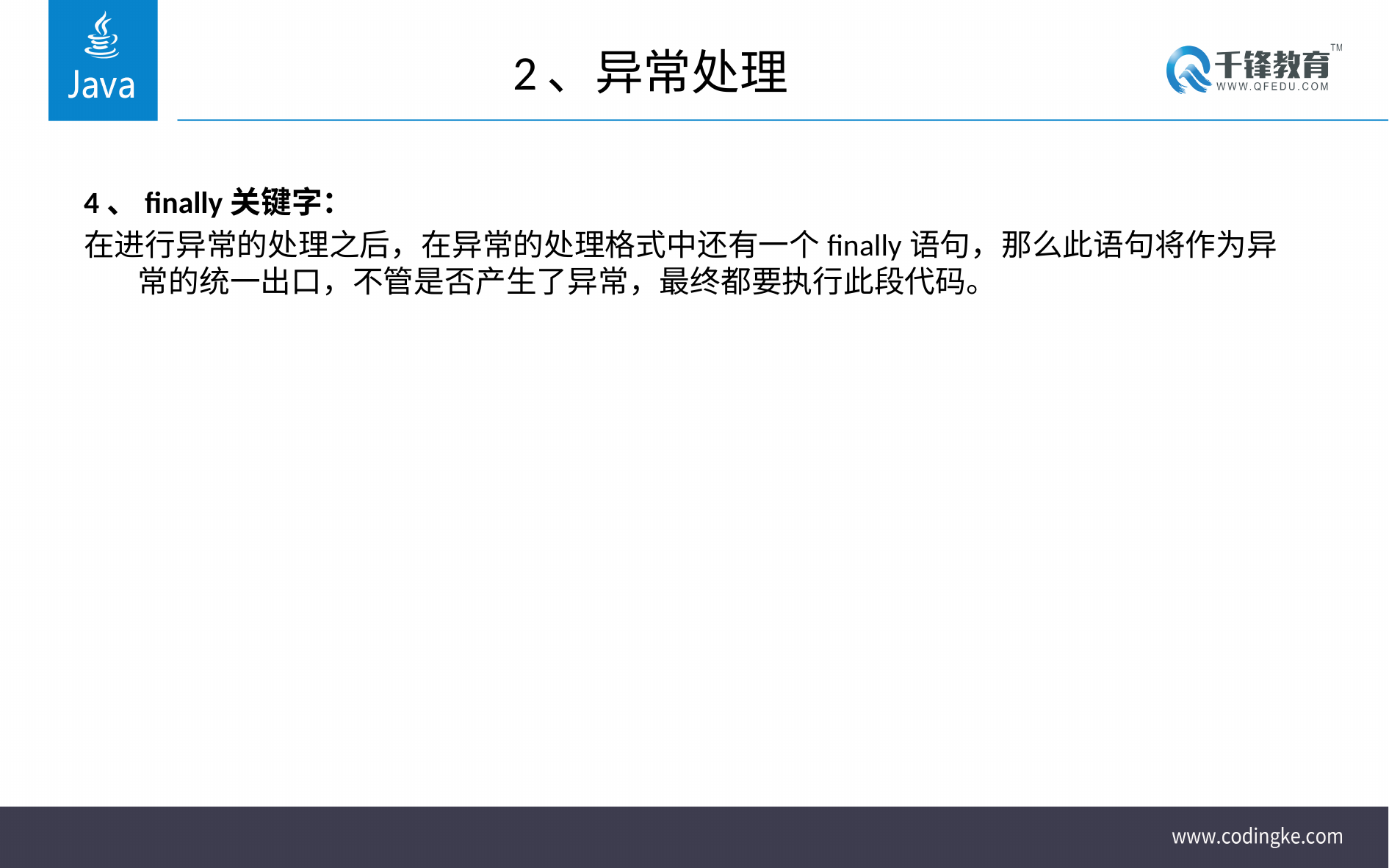

# 2、异常处理
4、finally关键字：
在进行异常的处理之后，在异常的处理格式中还有一个finally语句，那么此语句将作为异常的统一出口，不管是否产生了异常，最终都要执行此段代码。